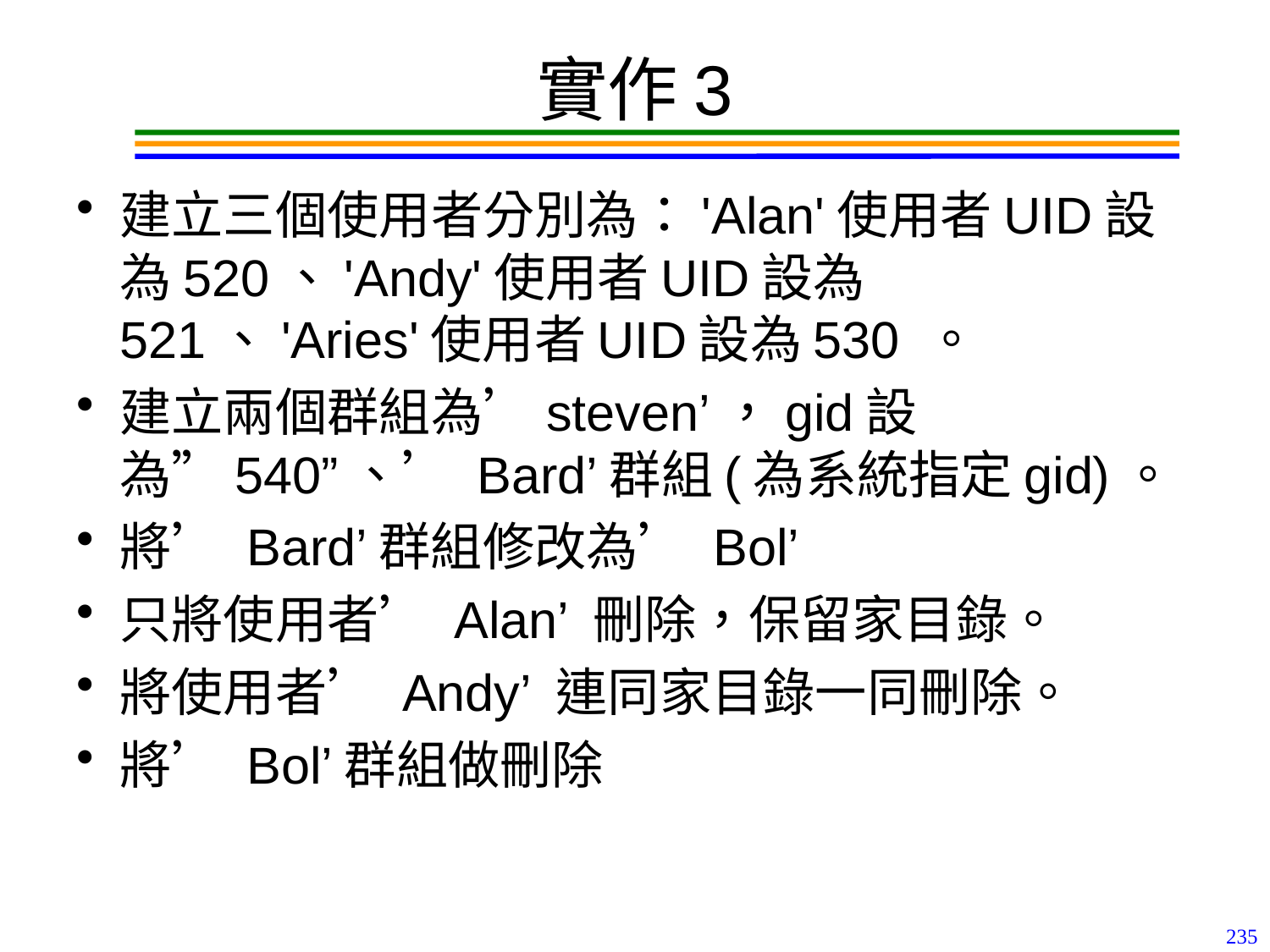

# 實作3
建立三個使用者分別為：'Alan'使用者UID設為520、'Andy'使用者UID設為521、'Aries'使用者UID設為530 。
建立兩個群組為’steven’，gid設為”540”、’ Bard’群組(為系統指定gid)。
將’ Bard’群組修改為’ Bol’
只將使用者’ Alan’ 刪除，保留家目錄。
將使用者’ Andy’ 連同家目錄一同刪除。
將’ Bol’群組做刪除

235